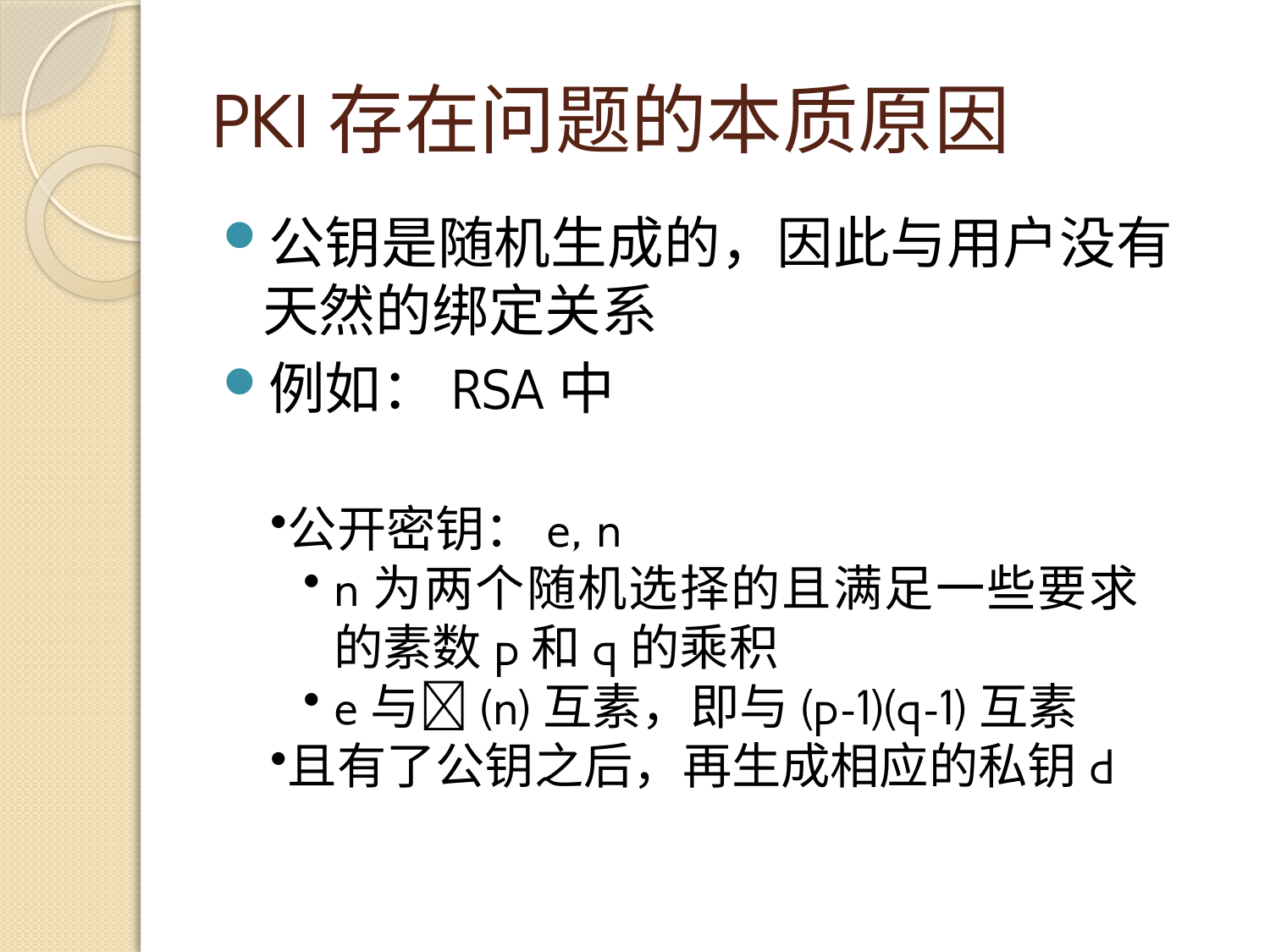

# PKI存在问题的本质原因
公钥是随机生成的，因此与用户没有天然的绑定关系
例如：RSA中
公开密钥：e, n
n为两个随机选择的且满足一些要求的素数p和q的乘积
e与φ(n)互素，即与(p-1)(q-1)互素
且有了公钥之后，再生成相应的私钥d